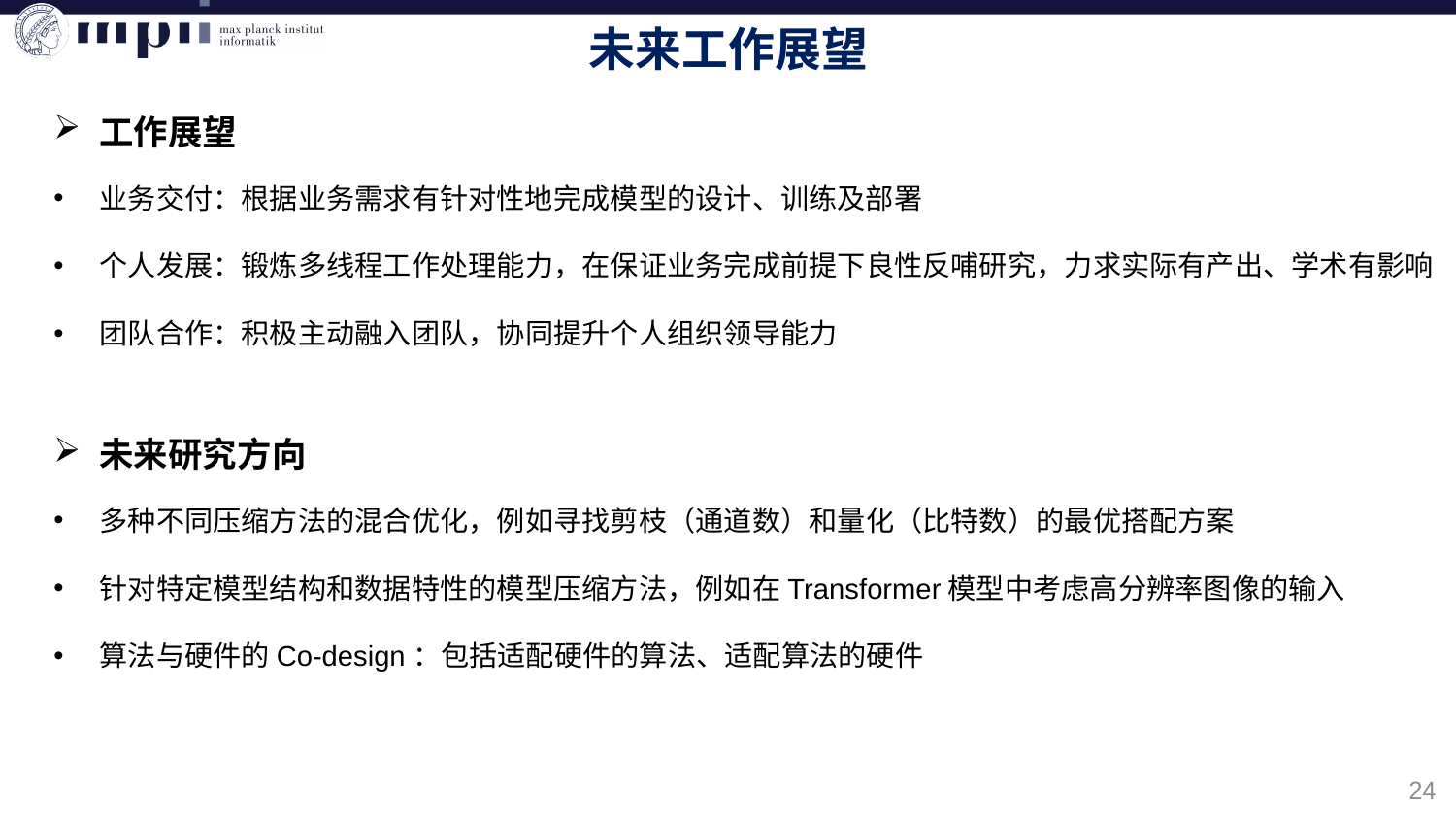

未来工作展望
工作展望
业务交付：根据业务需求有针对性地完成模型的设计、训练及部署

个人发展：锻炼多线程工作处理能力，在保证业务完成前提下良性反哺研究，力求实际有产出、学术有影响

团队合作：积极主动融入团队，协同提升个人组织领导能力
未来研究方向
多种不同压缩方法的混合优化，例如寻找剪枝（通道数）和量化（比特数）的最优搭配方案

针对特定模型结构和数据特性的模型压缩方法，例如在Transformer模型中考虑高分辨率图像的输入

算法与硬件的Co-design：包括适配硬件的算法、适配算法的硬件
24